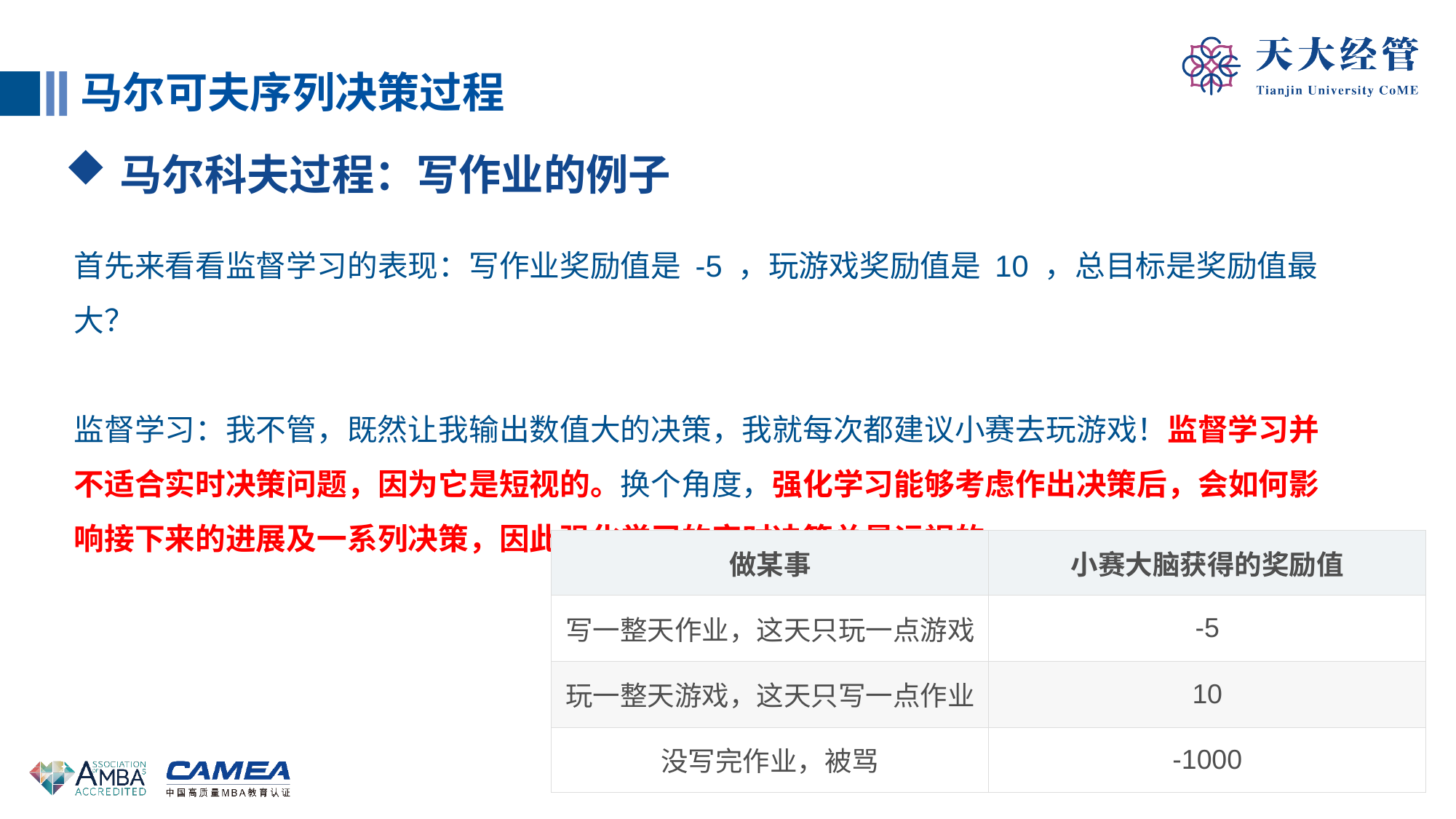

马尔可夫序列决策过程

马尔科夫过程：写作业的例子
首先来看看监督学习的表现：写作业奖励值是 -5 ，玩游戏奖励值是 10 ，总目标是奖励值最大？

监督学习：我不管，既然让我输出数值大的决策，我就每次都建议小赛去玩游戏！监督学习并不适合实时决策问题，因为它是短视的。换个角度，强化学习能够考虑作出决策后，会如何影响接下来的进展及一系列决策，因此强化学习的实时决策总是远视的。
| 做某事 | 小赛大脑获得的奖励值 |
| --- | --- |
| 写一整天作业，这天只玩一点游戏 | -5 |
| 玩一整天游戏，这天只写一点作业 | 10 |
| 没写完作业，被骂 | -1000 |